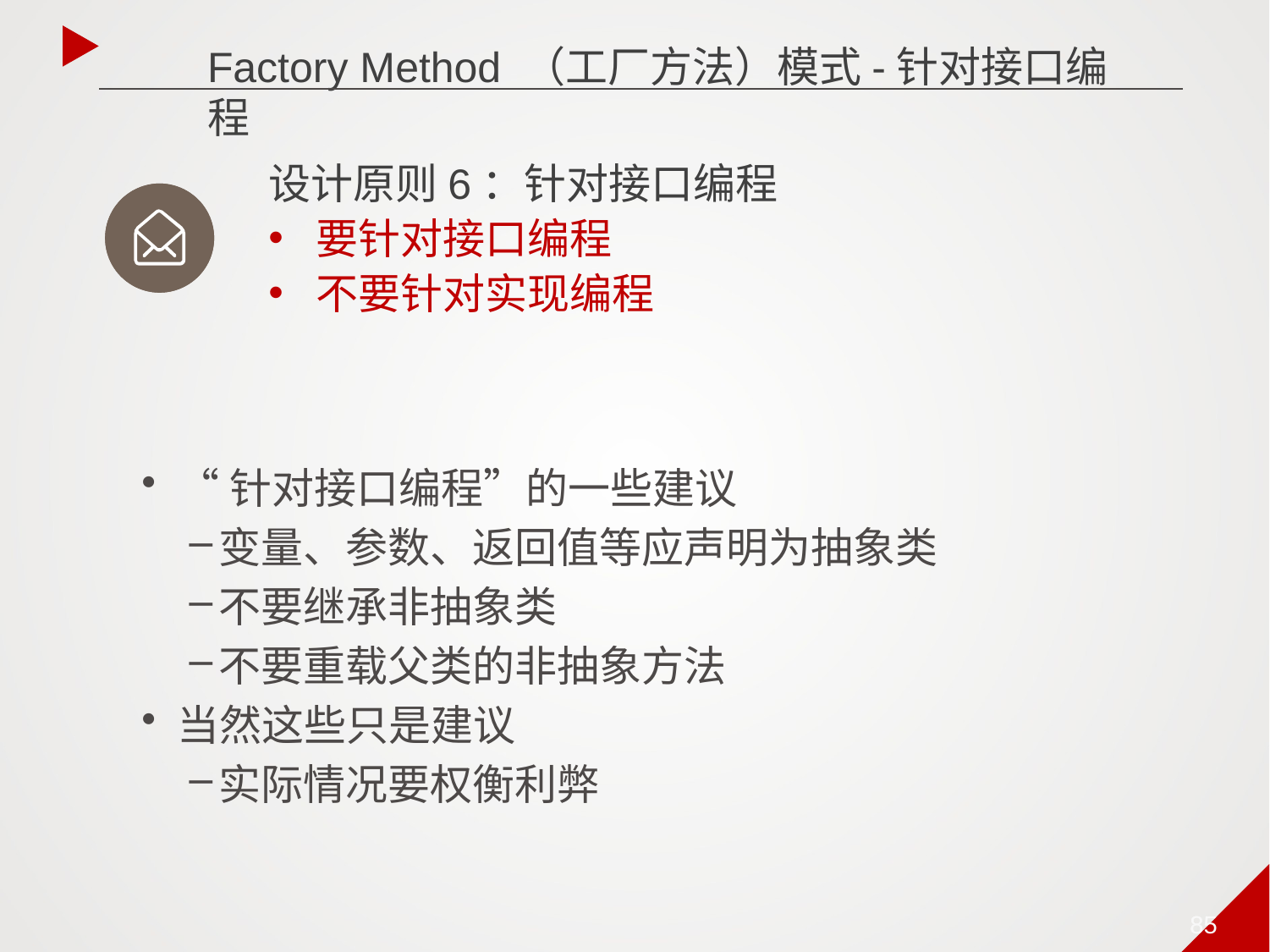

Factory Method （工厂方法）模式-针对接口编程
设计原则6：针对接口编程
要针对接口编程
不要针对实现编程

“针对接口编程”的一些建议
变量、参数、返回值等应声明为抽象类
不要继承非抽象类
不要重载父类的非抽象方法
当然这些只是建议
实际情况要权衡利弊